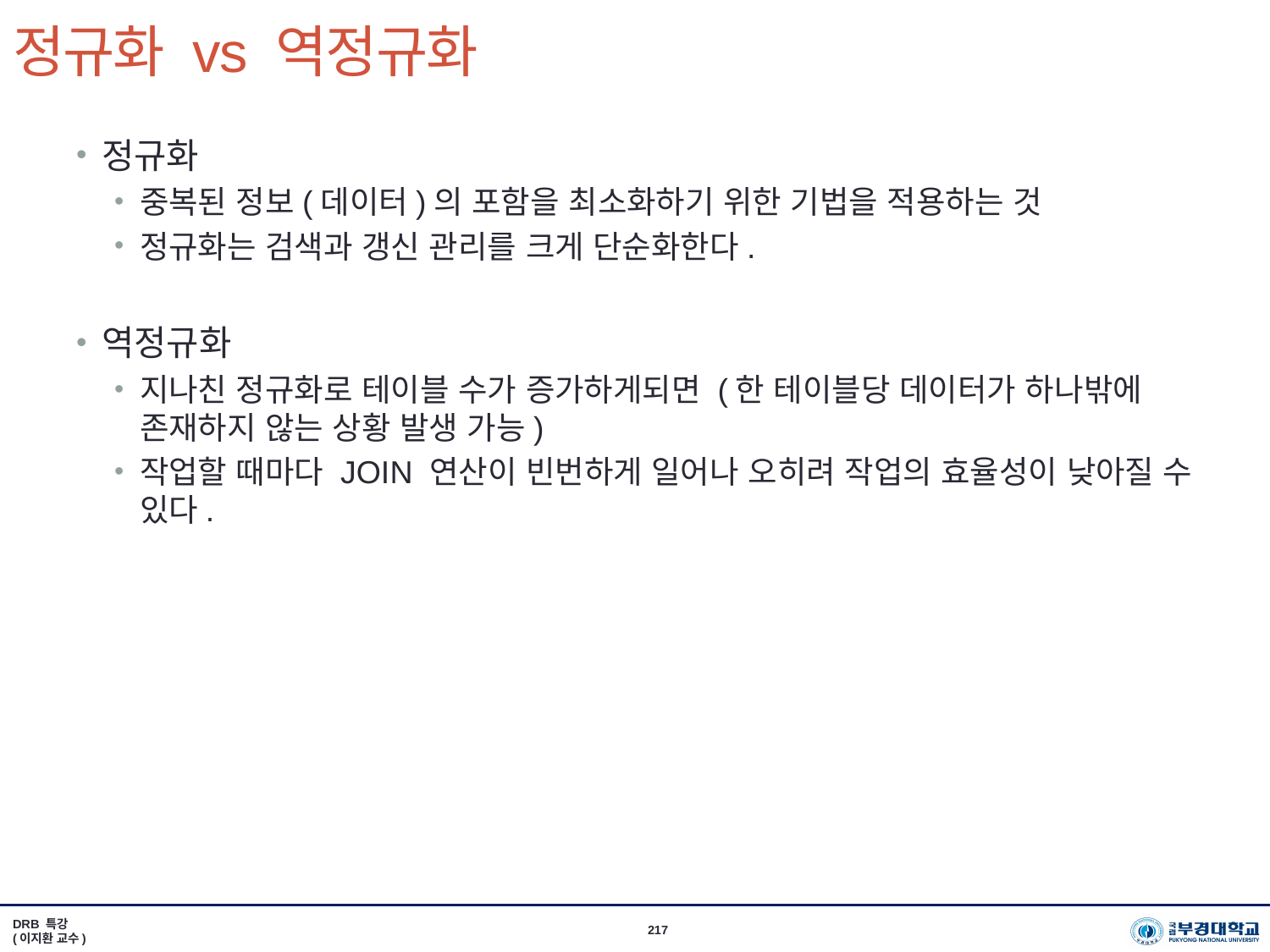

# 정규화 vs 역정규화

정규화
중복된 정보(데이터)의 포함을 최소화하기 위한 기법을 적용하는 것
정규화는 검색과 갱신 관리를 크게 단순화한다.

역정규화
지나친 정규화로 테이블 수가 증가하게되면 (한 테이블당 데이터가 하나밖에 존재하지 않는 상황 발생 가능)
작업할 때마다 JOIN 연산이 빈번하게 일어나 오히려 작업의 효율성이 낮아질 수 있다.

DRB 특강
(이지환 교수)